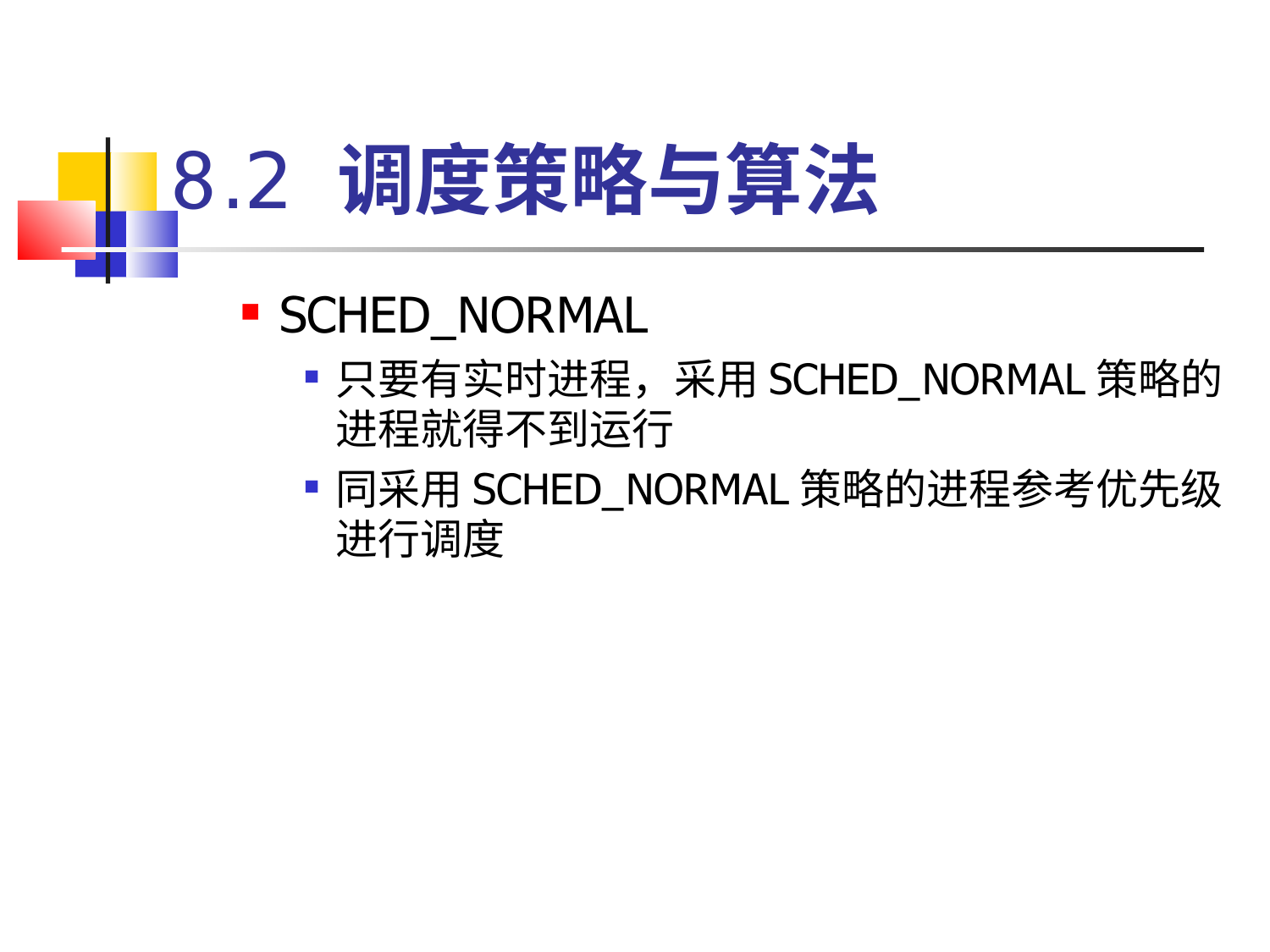

8.2 调度策略与算法
SCHED_NORMAL
只要有实时进程，采用SCHED_NORMAL策略的进程就得不到运行
同采用SCHED_NORMAL策略的进程参考优先级进行调度